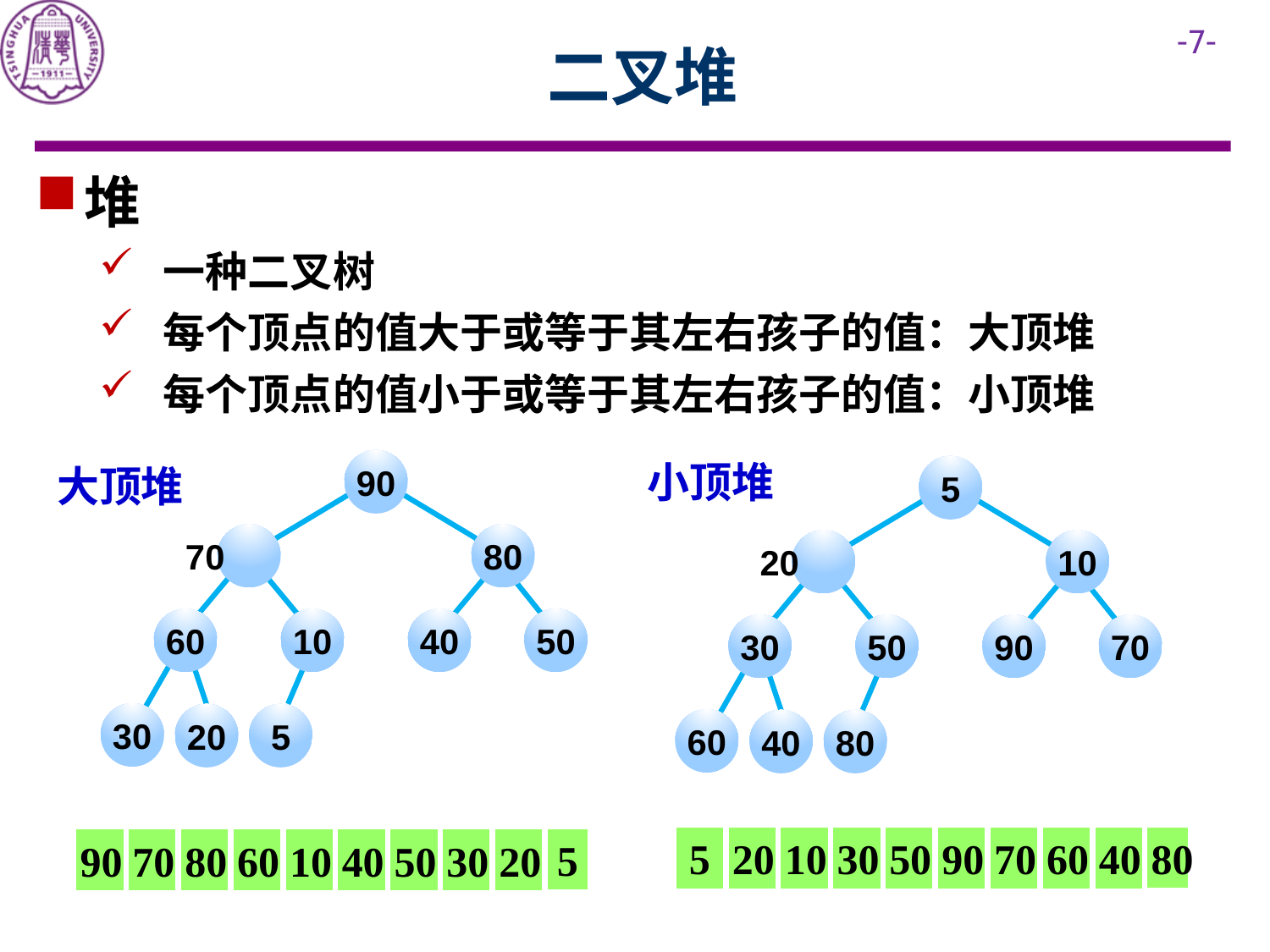

# 二叉堆
堆
一种二叉树
每个顶点的值大于或等于其左右孩子的值：大顶堆
每个顶点的值小于或等于其左右孩子的值：小顶堆
小顶堆
90
大顶堆
5

70
80
20
10

60
10
40
50
30
50
90
70

30
20
5
60
40
80
5
20
10
30
50
90
70
60
40
80
90
70
80
60
10
40
50
30
20
5